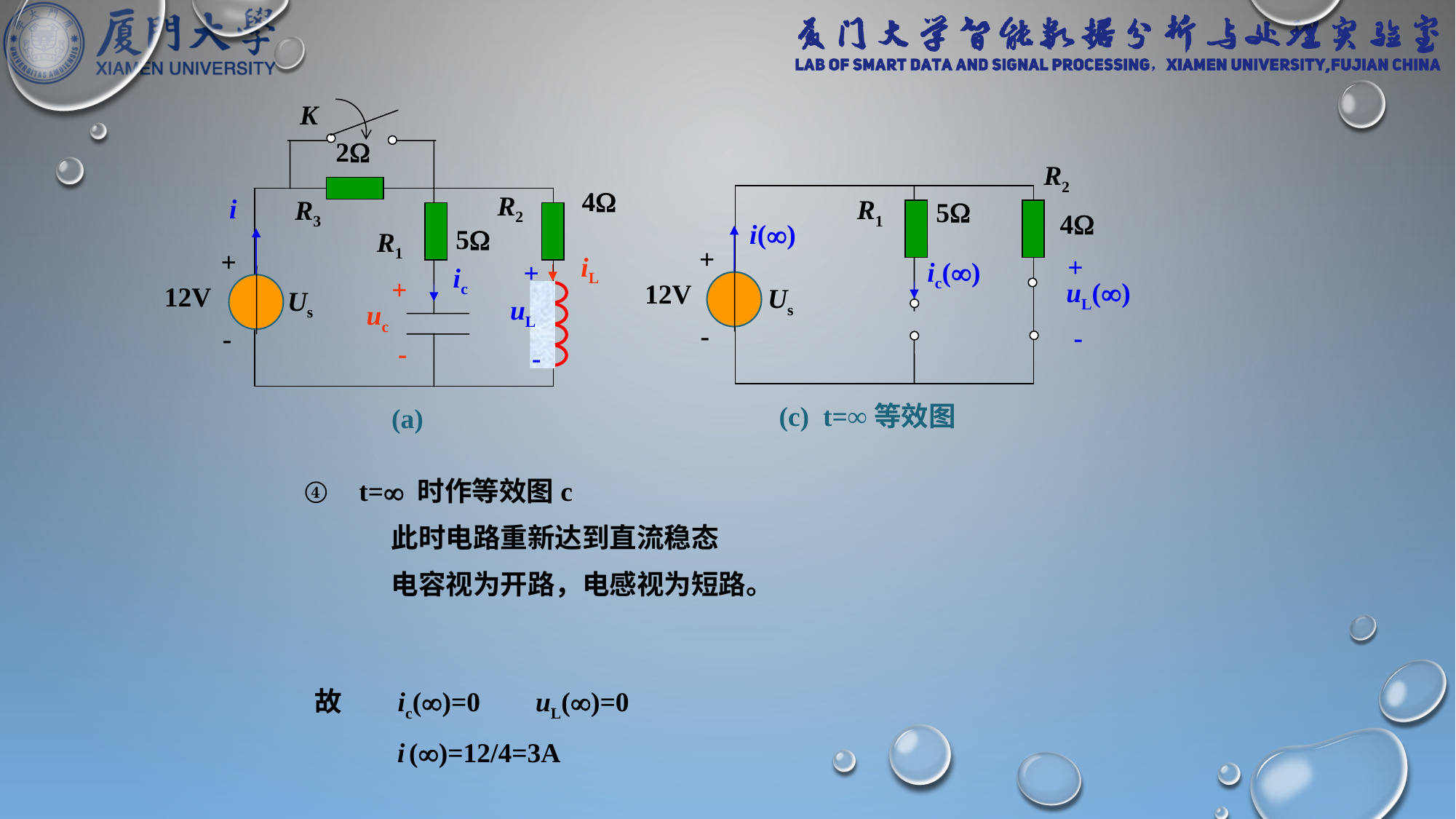

K

2Ω

4Ω
R2
i
R3

5Ω
R1

-

+
iL
+
ic

+
12V
Us

uL
uc

-

-
(a)
R2

R1
5Ω
4Ω
i(∞)

-

+
+
ic(∞)
uL(∞)
12V
Us

-

(c)  t=∞等效图
t=∞ 时作等效图c
             此时电路重新达到直流稳态
             电容视为开路，电感视为短路。
故        ic(∞)=0        uL(∞)=0
            i (∞)=12/4=3A